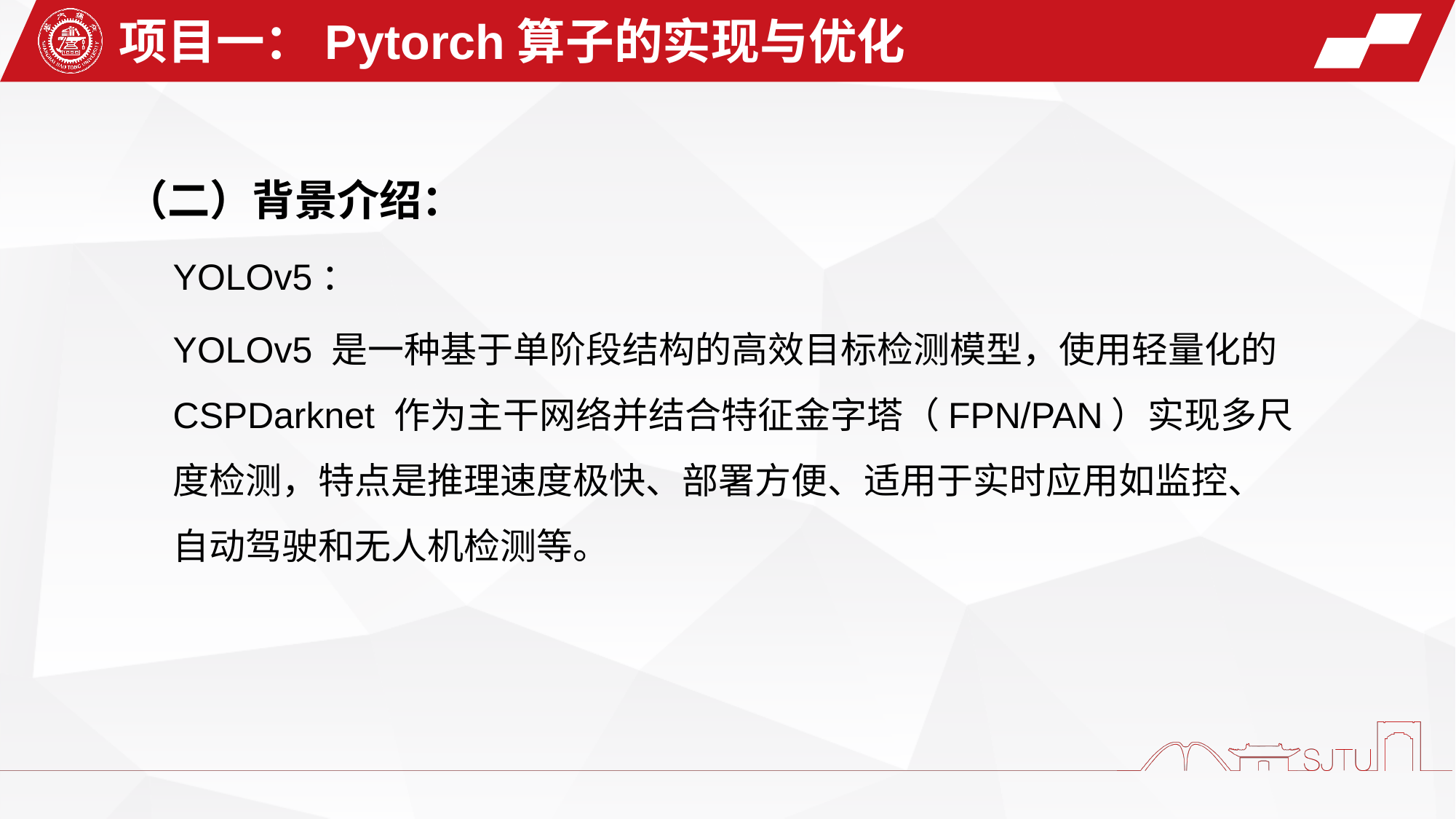

（二）背景介绍：
YOLOv5：
YOLOv5 是一种基于单阶段结构的高效目标检测模型，使用轻量化的 CSPDarknet 作为主干网络并结合特征金字塔（FPN/PAN）实现多尺度检测，特点是推理速度极快、部署方便、适用于实时应用如监控、自动驾驶和无人机检测等。
项目一：Pytorch算子的实现与优化